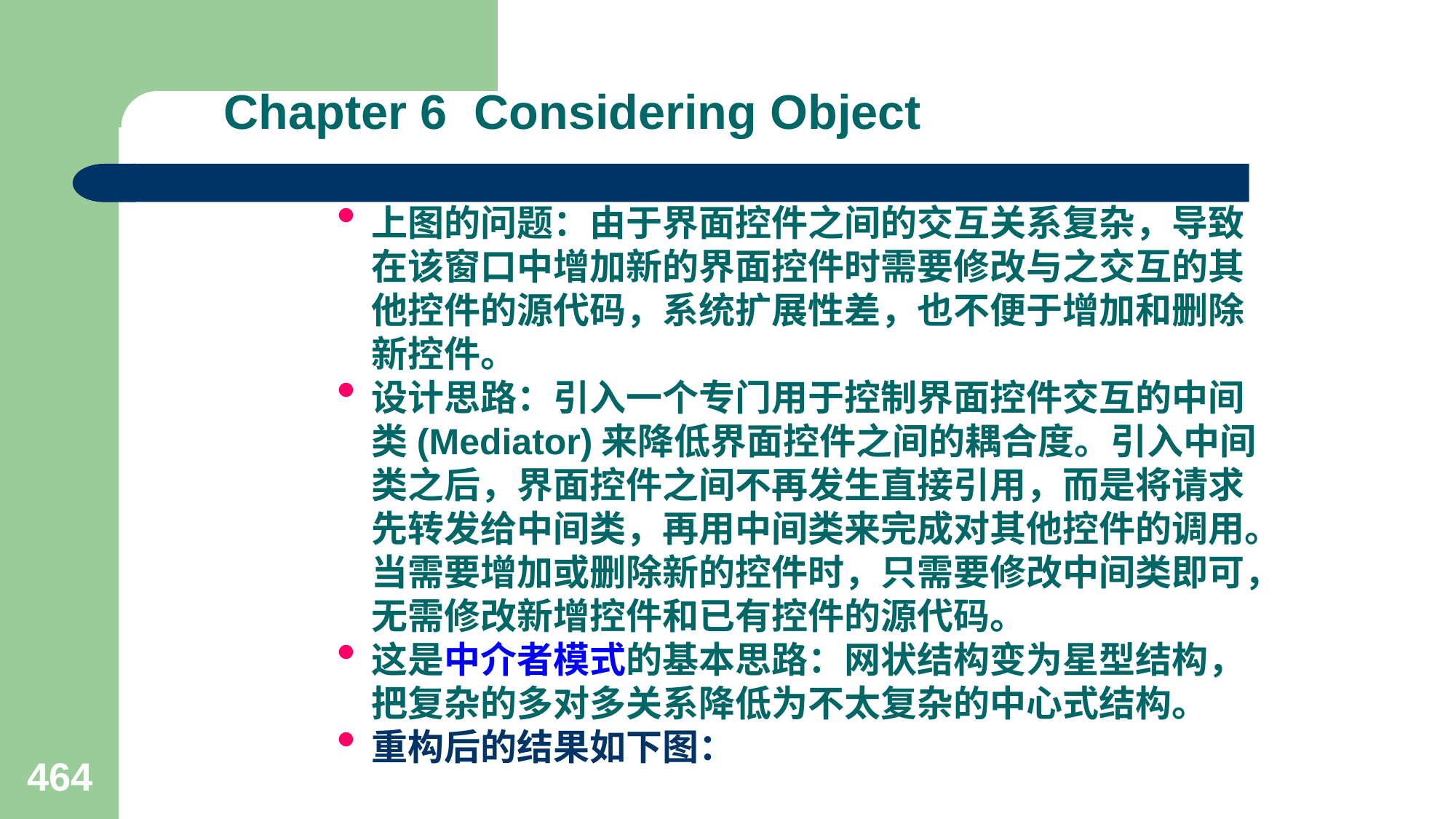

# Chapter 6  Considering Object
上图的问题：由于界面控件之间的交互关系复杂，导致在该窗口中增加新的界面控件时需要修改与之交互的其他控件的源代码，系统扩展性差，也不便于增加和删除新控件。
设计思路：引入一个专门用于控制界面控件交互的中间类(Mediator)来降低界面控件之间的耦合度。引入中间类之后，界面控件之间不再发生直接引用，而是将请求先转发给中间类，再用中间类来完成对其他控件的调用。当需要增加或删除新的控件时，只需要修改中间类即可，无需修改新增控件和已有控件的源代码。
这是中介者模式的基本思路：网状结构变为星型结构，把复杂的多对多关系降低为不太复杂的中心式结构。
重构后的结果如下图：
464